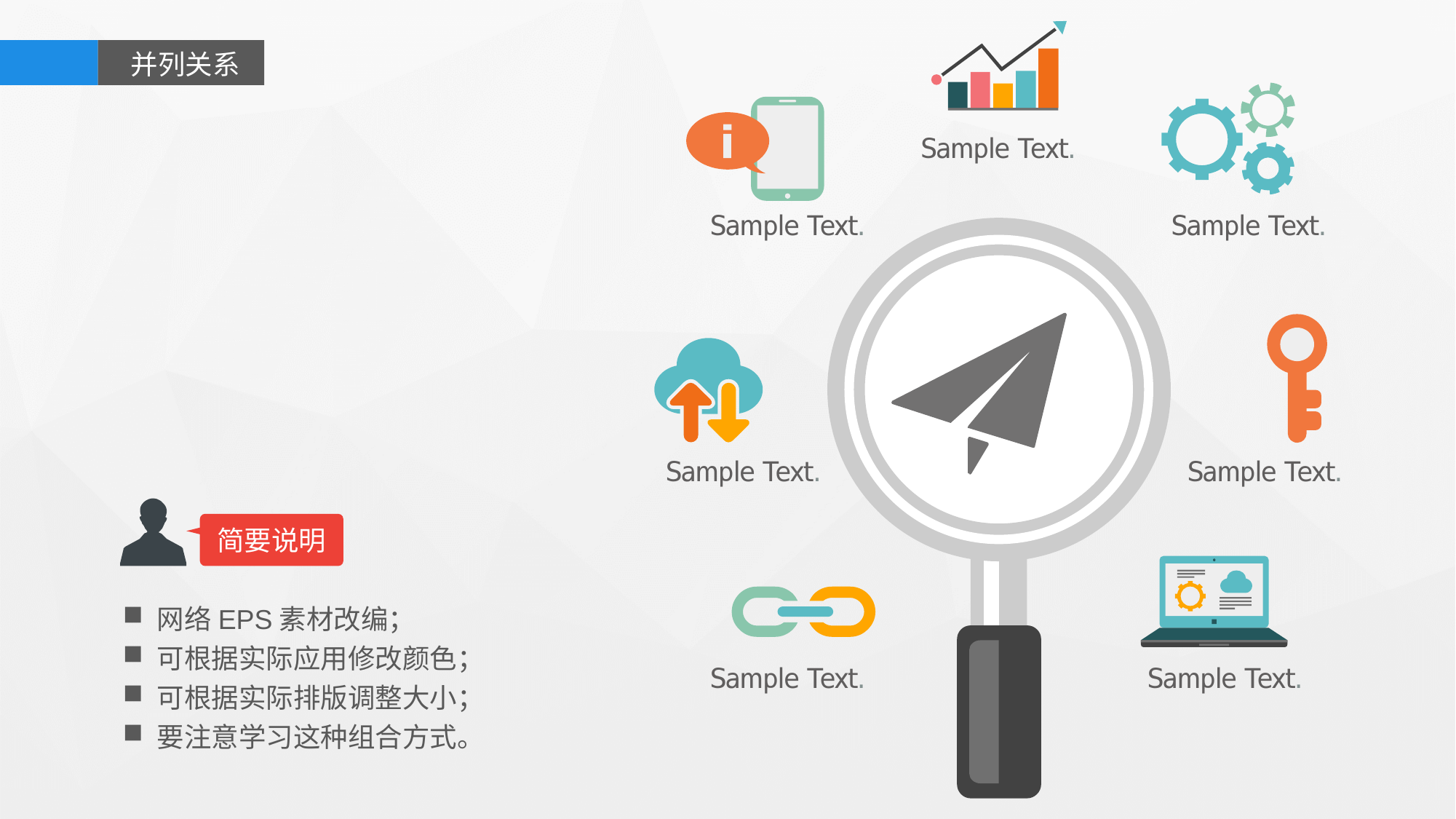

Sample Text.
Sample Text.
Sample Text.

Sample Text.
Sample Text.

Sample Text.
Sample Text.
并列关系

简要说明

网络EPS素材改编；
可根据实际应用修改颜色；
可根据实际排版调整大小；
要注意学习这种组合方式。